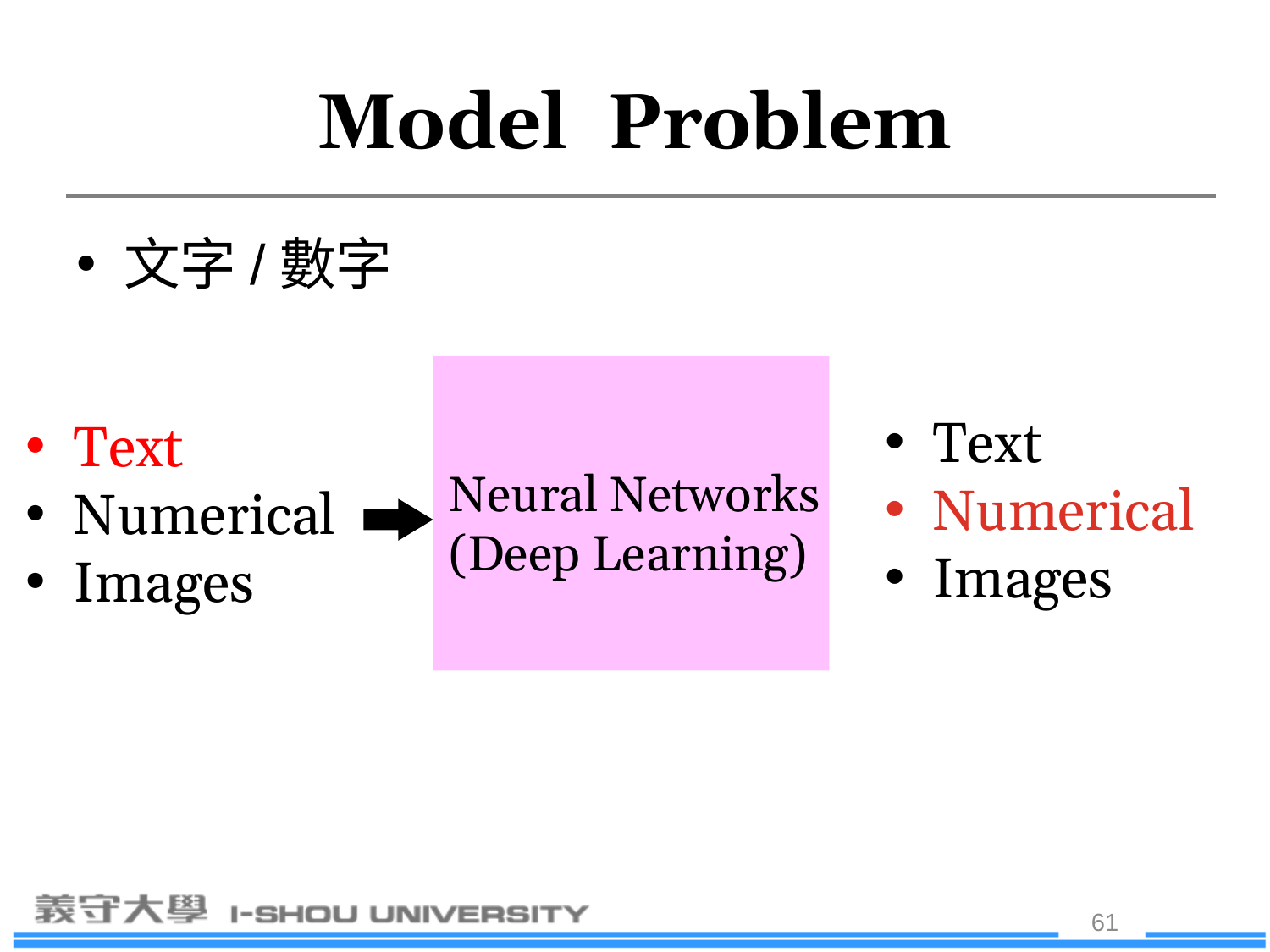

# Model  Problem
文字/數字

Text
Numerical
Images
Text
Numerical
Images
Neural Networks
(Deep Learning)